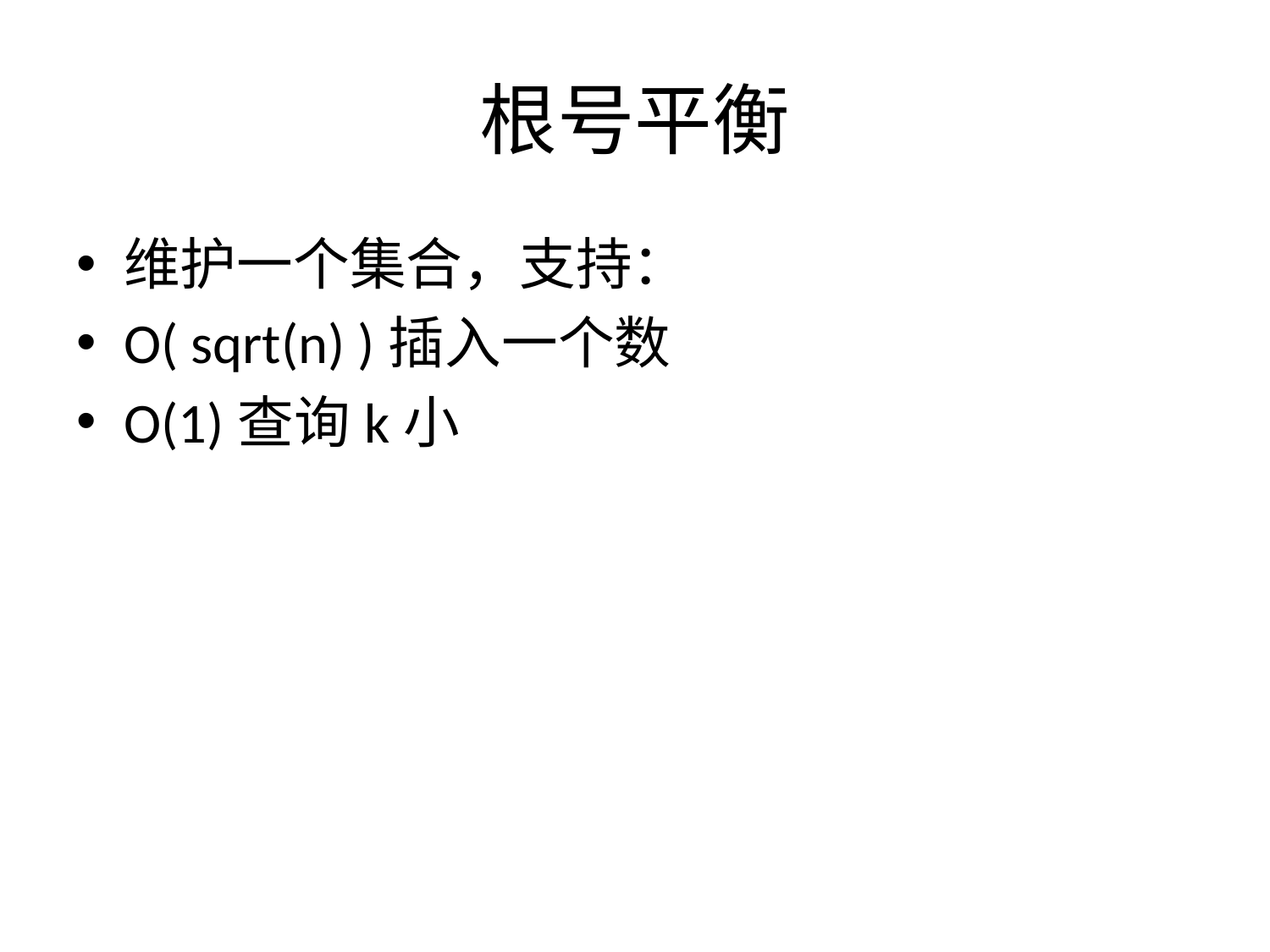

# 根号平衡
维护一个集合，支持：
O( sqrt(n) )插入一个数
O(1)查询k小